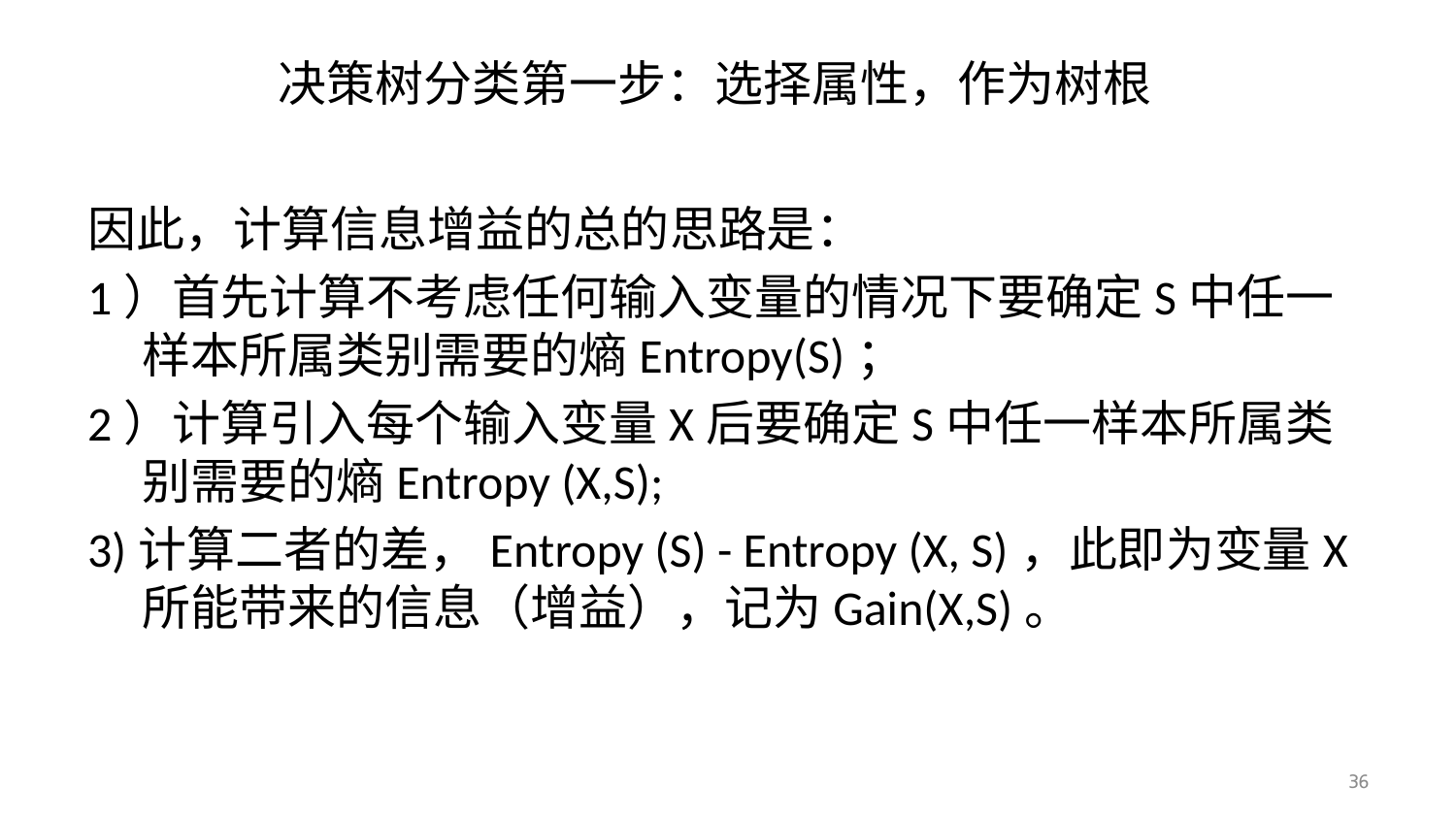

# 决策树分类第一步：选择属性，作为树根
因此，计算信息增益的总的思路是：
1）首先计算不考虑任何输入变量的情况下要确定S中任一样本所属类别需要的熵Entropy(S)；
2）计算引入每个输入变量X后要确定S中任一样本所属类别需要的熵Entropy (X,S);
3)计算二者的差，Entropy (S) - Entropy (X, S)，此即为变量X所能带来的信息（增益），记为Gain(X,S)。
36